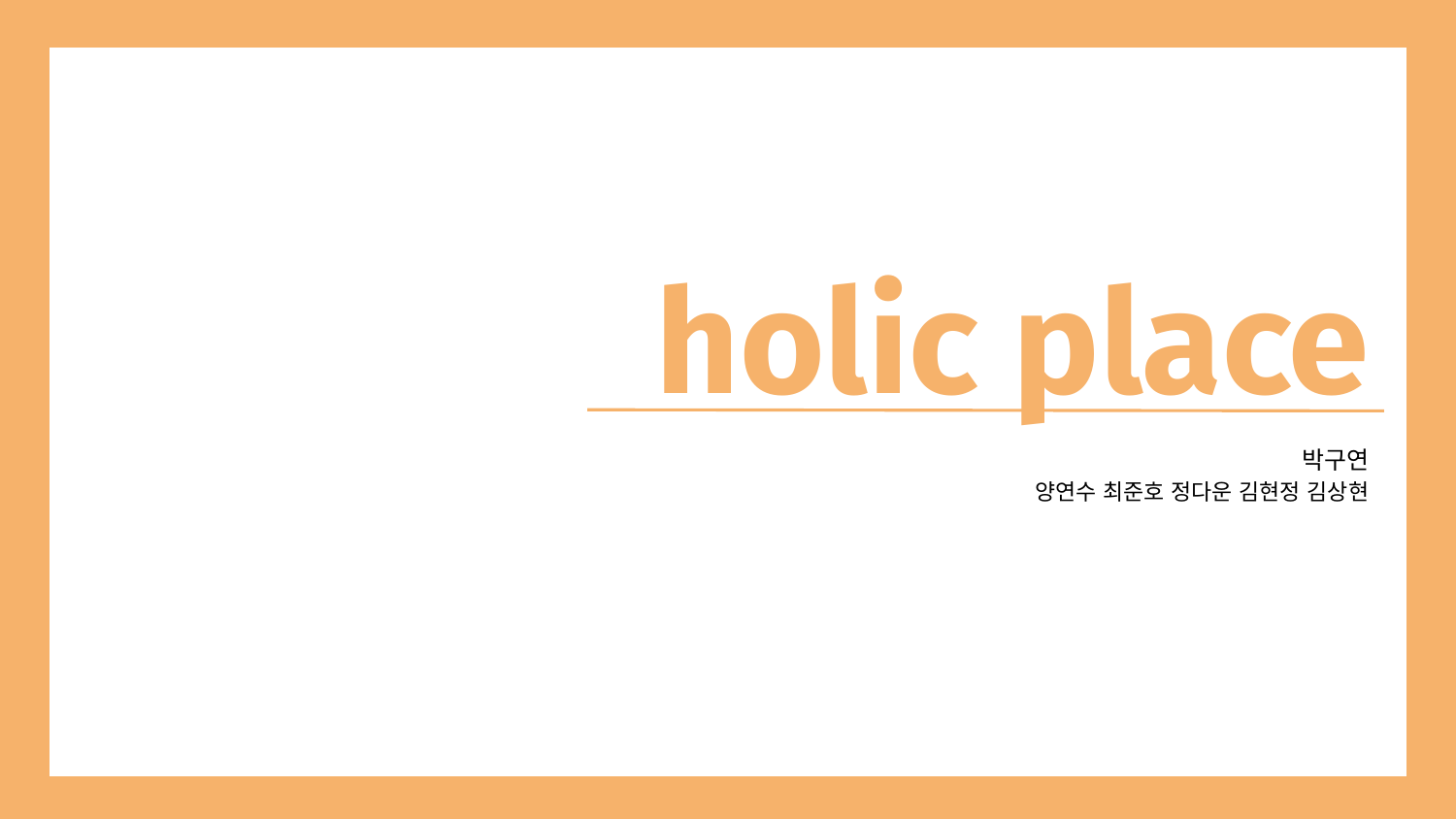

# holic place
박구연
양연수 최준호 정다운 김현정 김상현